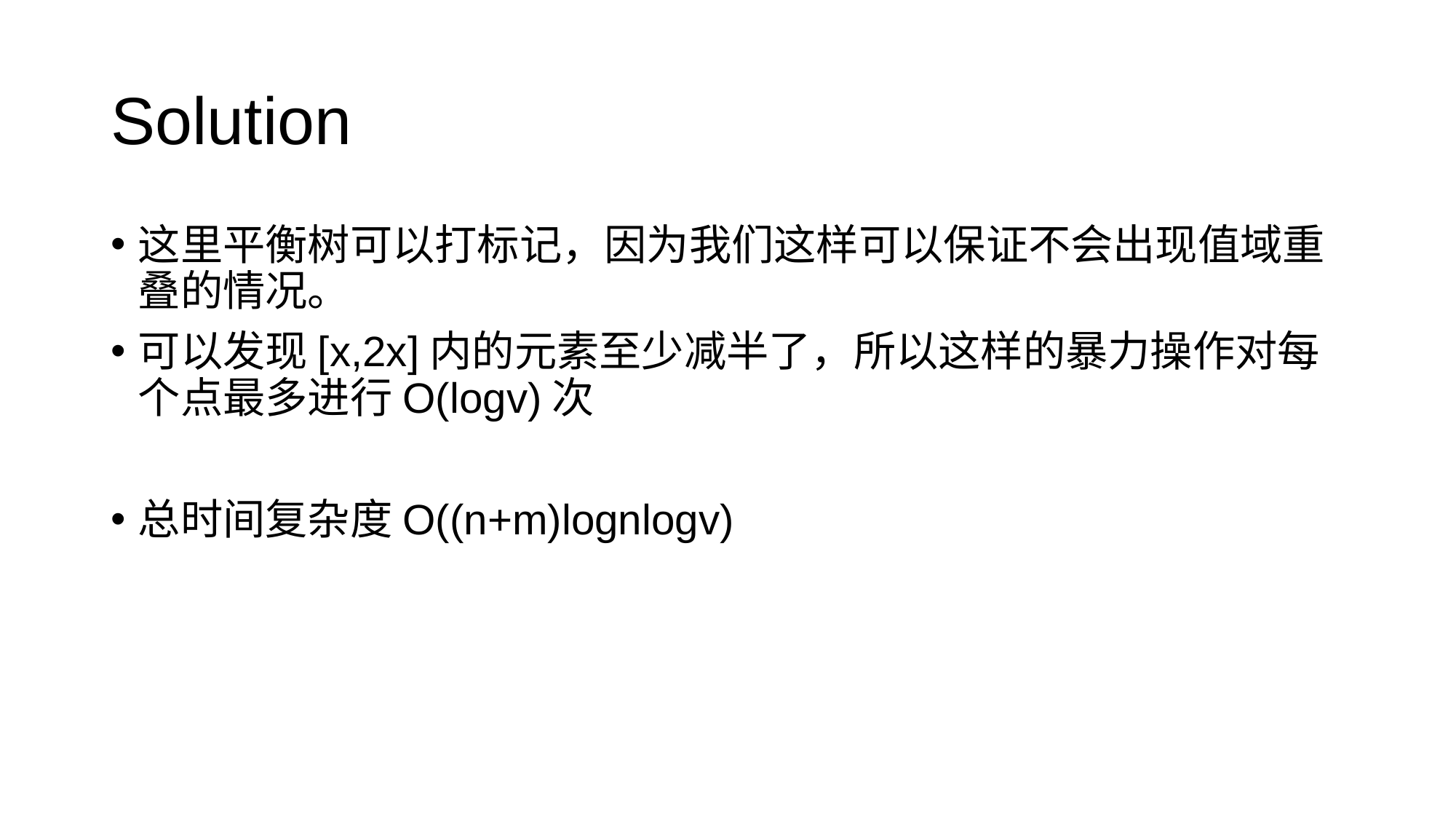

# Solution
这里平衡树可以打标记，因为我们这样可以保证不会出现值域重叠的情况。
可以发现[x,2x]内的元素至少减半了，所以这样的暴力操作对每个点最多进行O(logv)次

总时间复杂度O((n+m)lognlogv)